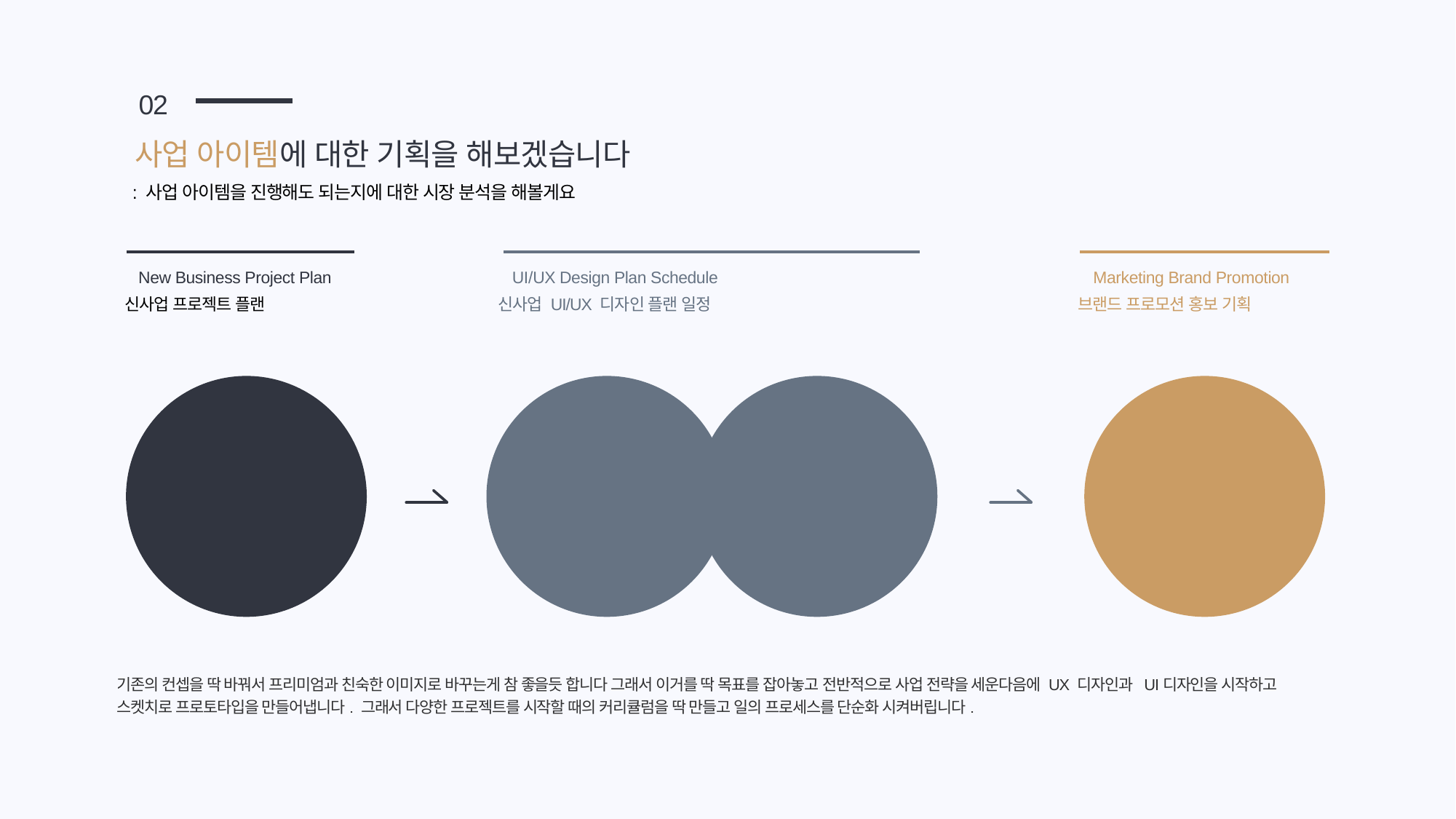

02
사업 아이템에 대한 기획을 해보겠습니다
: 사업 아이템을 진행해도 되는지에 대한 시장 분석을 해볼게요
New Business Project Plan
UI/UX Design Plan Schedule
Marketing Brand Promotion
신사업 프로젝트 플랜
신사업 UI/UX 디자인 플랜 일정
브랜드 프로모션 홍보 기획

UX
Planning
UI
Design
Brand
Promotion
Planning
기존의 컨셉을 딱 바꿔서 프리미엄과 친숙한 이미지로 바꾸는게 참 좋을듯 합니다 그래서 이거를 딱 목표를 잡아놓고 전반적으로 사업 전략을 세운다음에 UX 디자인과  UI디자인을 시작하고
스켓치로 프로토타입을 만들어냅니다. 그래서 다양한 프로젝트를 시작할 때의 커리큘럼을 딱 만들고 일의 프로세스를 단순화 시켜버립니다.